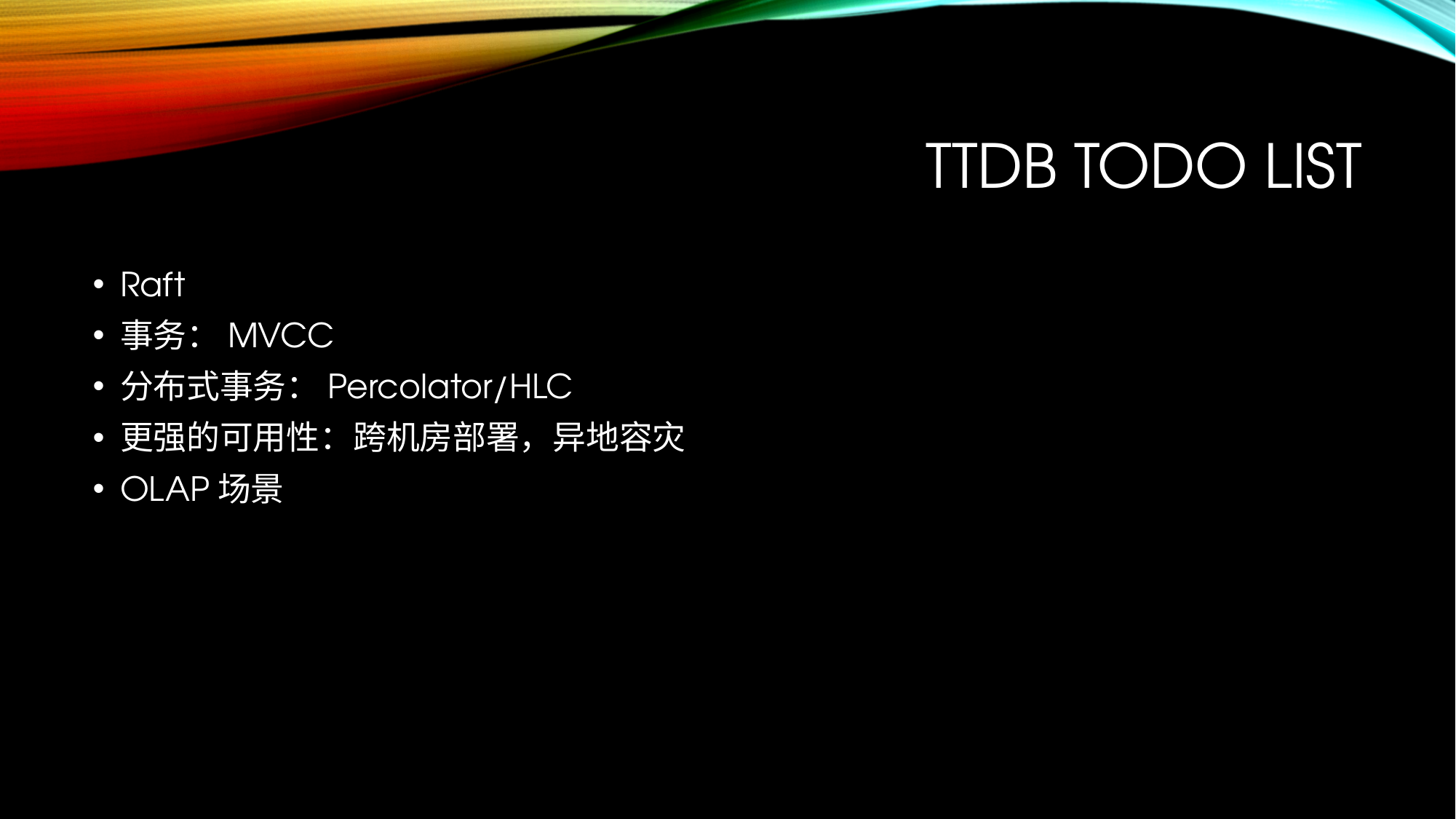

# Ttdb TODO List
Raft
事务：MVCC
分布式事务：Percolator/HLC
更强的可用性：跨机房部署，异地容灾
OLAP场景